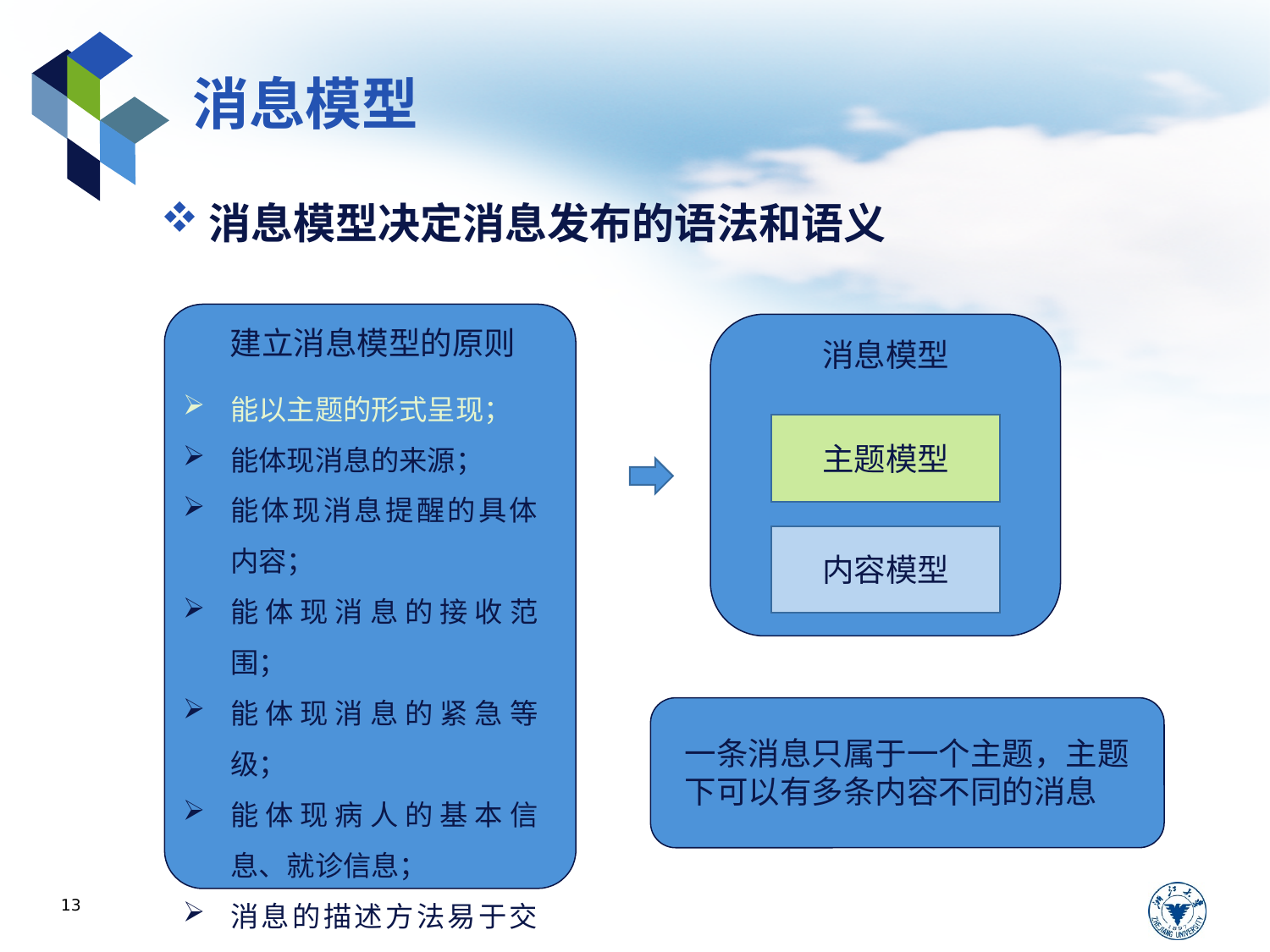

# 消息模型
消息模型决定消息发布的语法和语义

能以主题的形式呈现；
能体现消息的来源；
能体现消息提醒的具体内容；
能体现消息的接收范围；
能体现消息的紧急等级；
能体现病人的基本信息、就诊信息；
消息的描述方法易于交换和处理。

建立消息模型的原则
消息模型
主题模型

内容模型

一条消息只属于一个主题，主题下可以有多条内容不同的消息
13